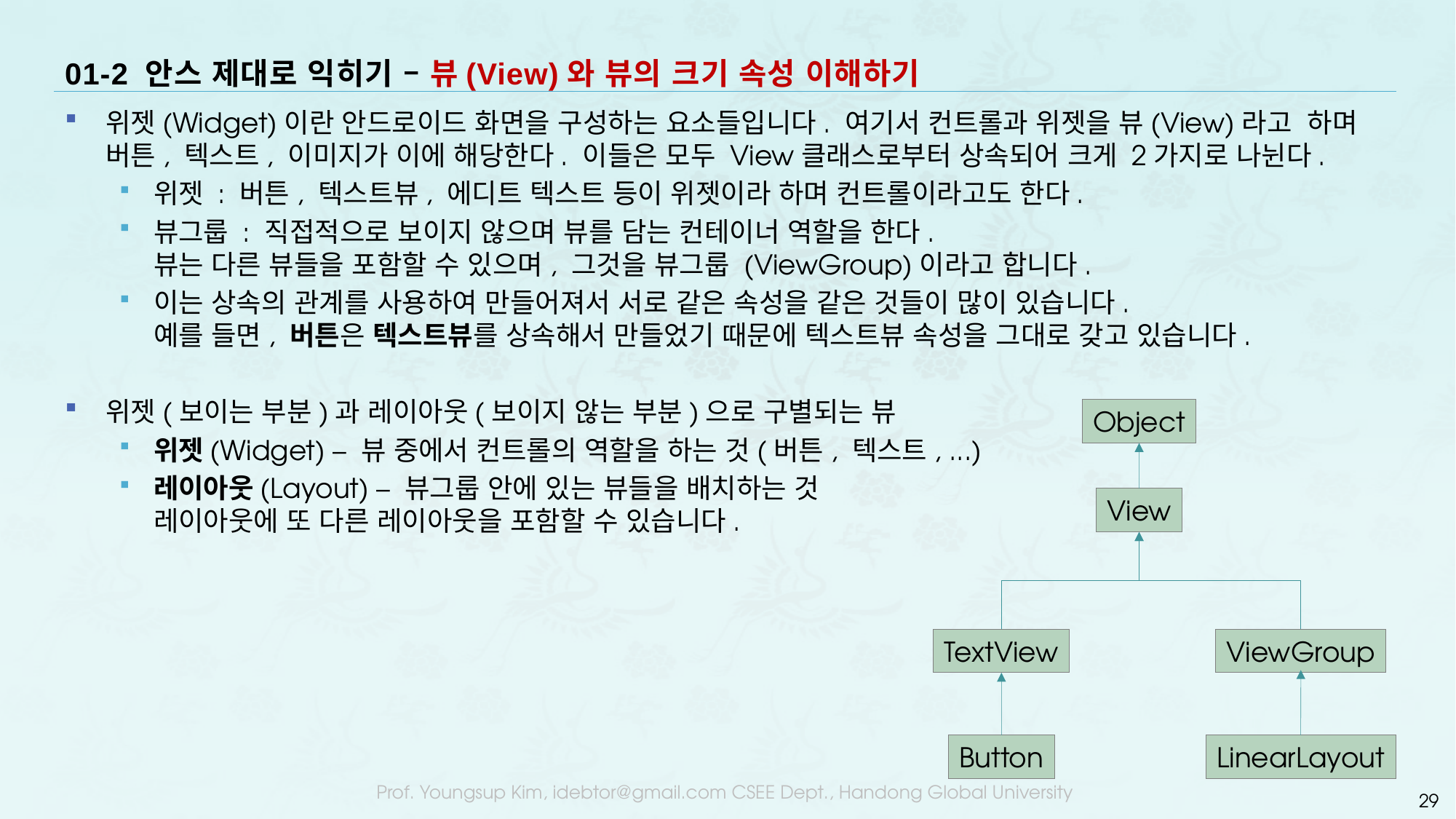

# 01-2 안스 제대로 익히기 – 뷰(View)와 뷰의 크기 속성 이해하기
위젯(Widget)이란 안드로이드 화면을 구성하는 요소들입니다. 여기서 컨트롤과 위젯을 뷰(View)라고  하며 버튼, 텍스트, 이미지가 이에 해당한다. 이들은 모두 View클래스로부터 상속되어 크게 2가지로 나뉜다.
위젯 : 버튼, 텍스트뷰, 에디트 텍스트 등이 위젯이라 하며 컨트롤이라고도 한다.
뷰그룹 : 직접적으로 보이지 않으며 뷰를 담는 컨테이너 역할을 한다.
뷰는 다른 뷰들을 포함할 수 있으며, 그것을 뷰그룹 (ViewGroup)이라고 합니다.
이는 상속의 관계를 사용하여 만들어져서 서로 같은 속성을 같은 것들이 많이 있습니다.
예를 들면, 버튼은 텍스트뷰를 상속해서 만들었기 때문에 텍스트뷰 속성을 그대로 갖고 있습니다.

위젯(보이는 부분)과 레이아웃(보이지 않는 부분)으로 구별되는 뷰
위젯(Widget) – 뷰 중에서 컨트롤의 역할을 하는 것(버튼, 텍스트, ...)
레이아웃(Layout) – 뷰그룹 안에 있는 뷰들을 배치하는 것
레이아웃에 또 다른 레이아웃을 포함할 수 있습니다.
Object
View
TextView
ViewGroup
Button
LinearLayout
29